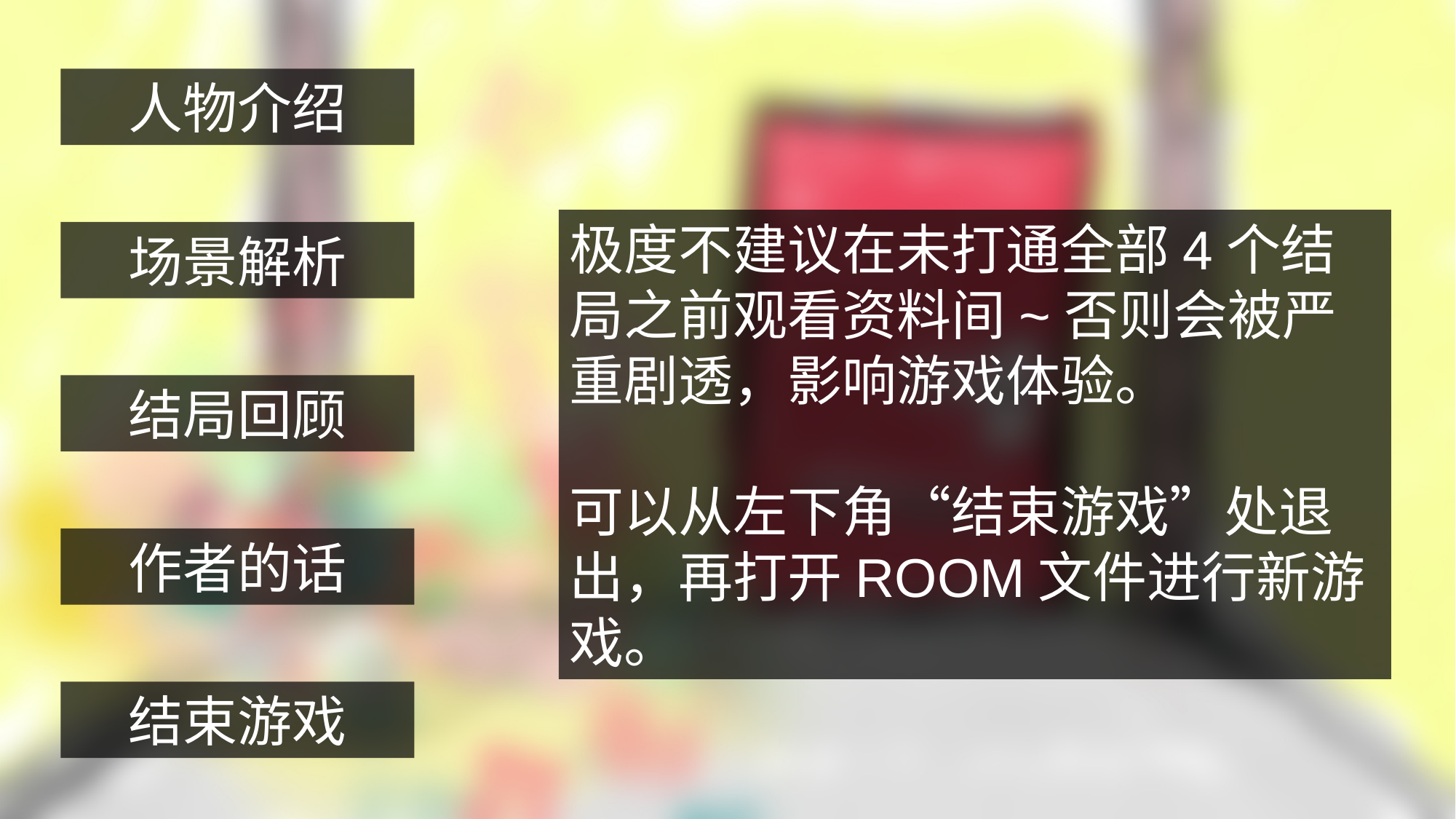

人物介绍
极度不建议在未打通全部4个结局之前观看资料间~否则会被严重剧透，影响游戏体验。

可以从左下角“结束游戏”处退出，再打开ROOM文件进行新游戏。
场景解析
结局回顾
作者的话
结束游戏